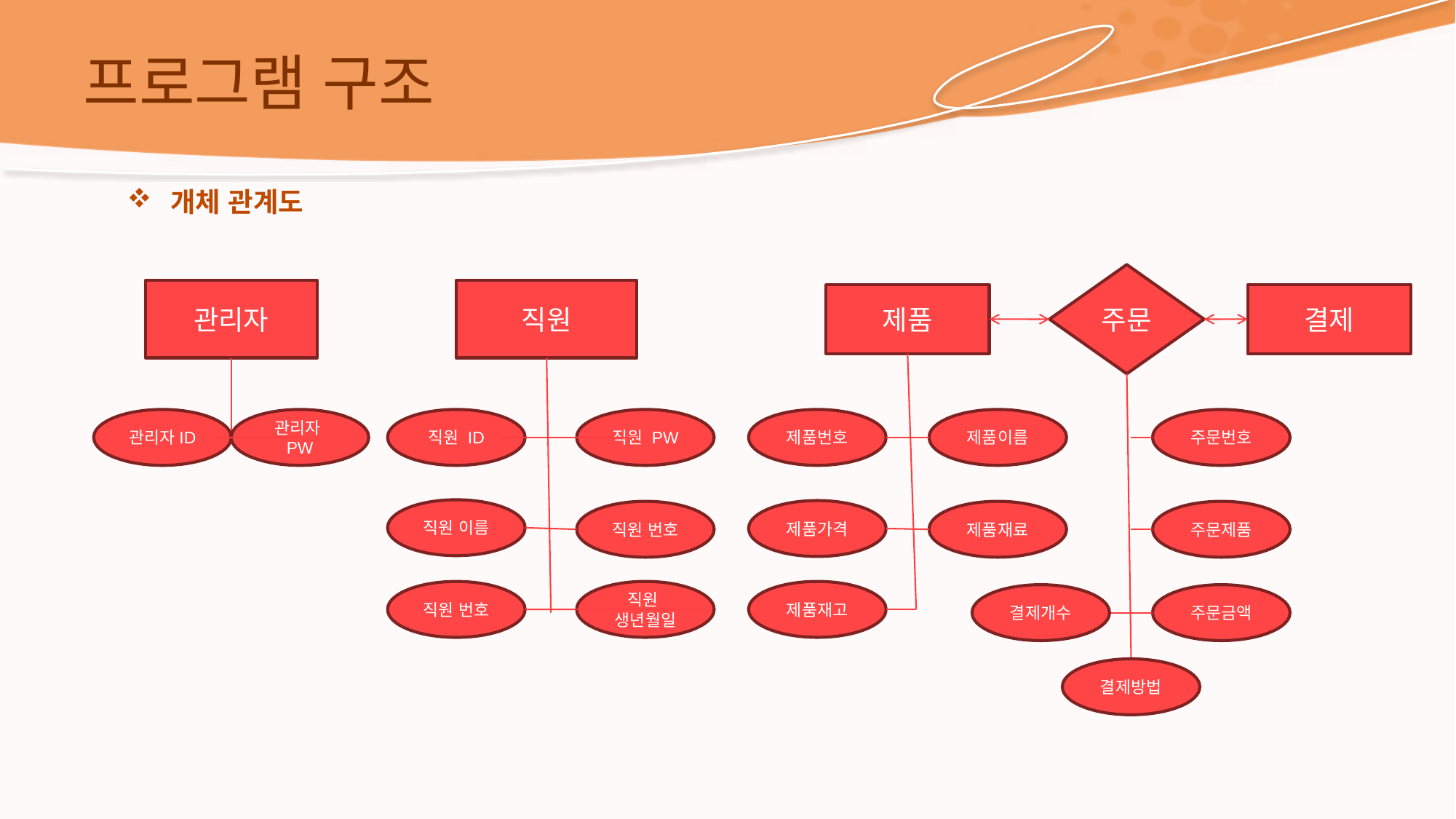

# 프로그램 구조
개체 관계도
주문
관리자
직원
제품
결제
관리자PW
직원 ID
제품번호
제품이름
관리자ID
직원 PW
주문번호
직원 이름
제품가격
직원 번호
제품재료
주문제품
직원
생년월일
제품재고
직원 번호
결제개수
주문금액
결제방법